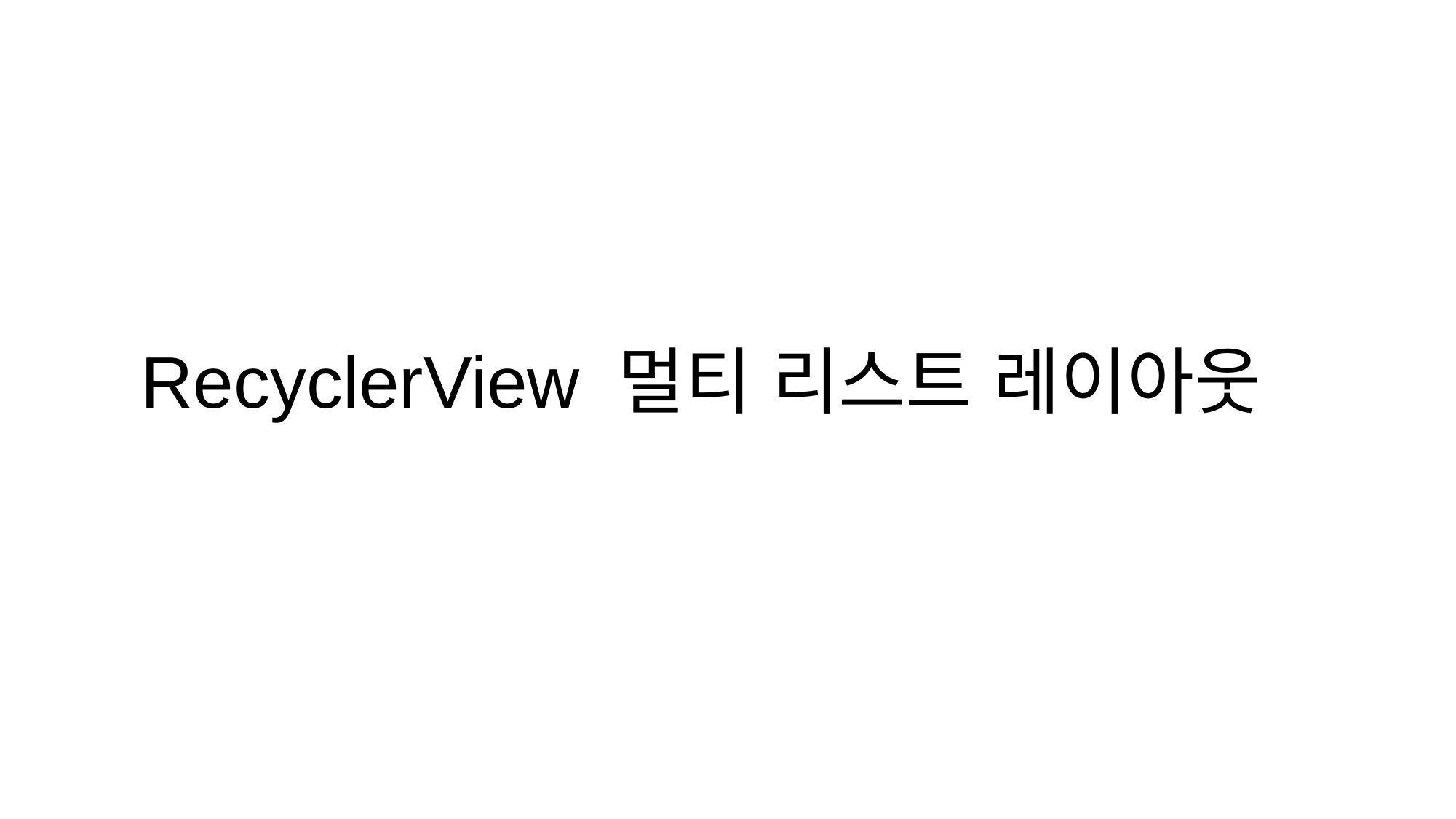

티머니 둥근바람 ExtraBold
티머니 둥근바람 Regular
나눔스퀘어OTF ExtraBold
나눔스퀘어OTF Bold
나눔스퀘어OTF
나눔스퀘어_ac ExtraBold
RecyclerView 멀티 리스트 레이아웃
나눔스퀘어_ac Bold
나눔스퀘어_ac
나눔스퀘어 ExtraBold
나눔스퀘어 Bold
나눔스퀘어
XML
나눔스퀘어 Light
Kotlin